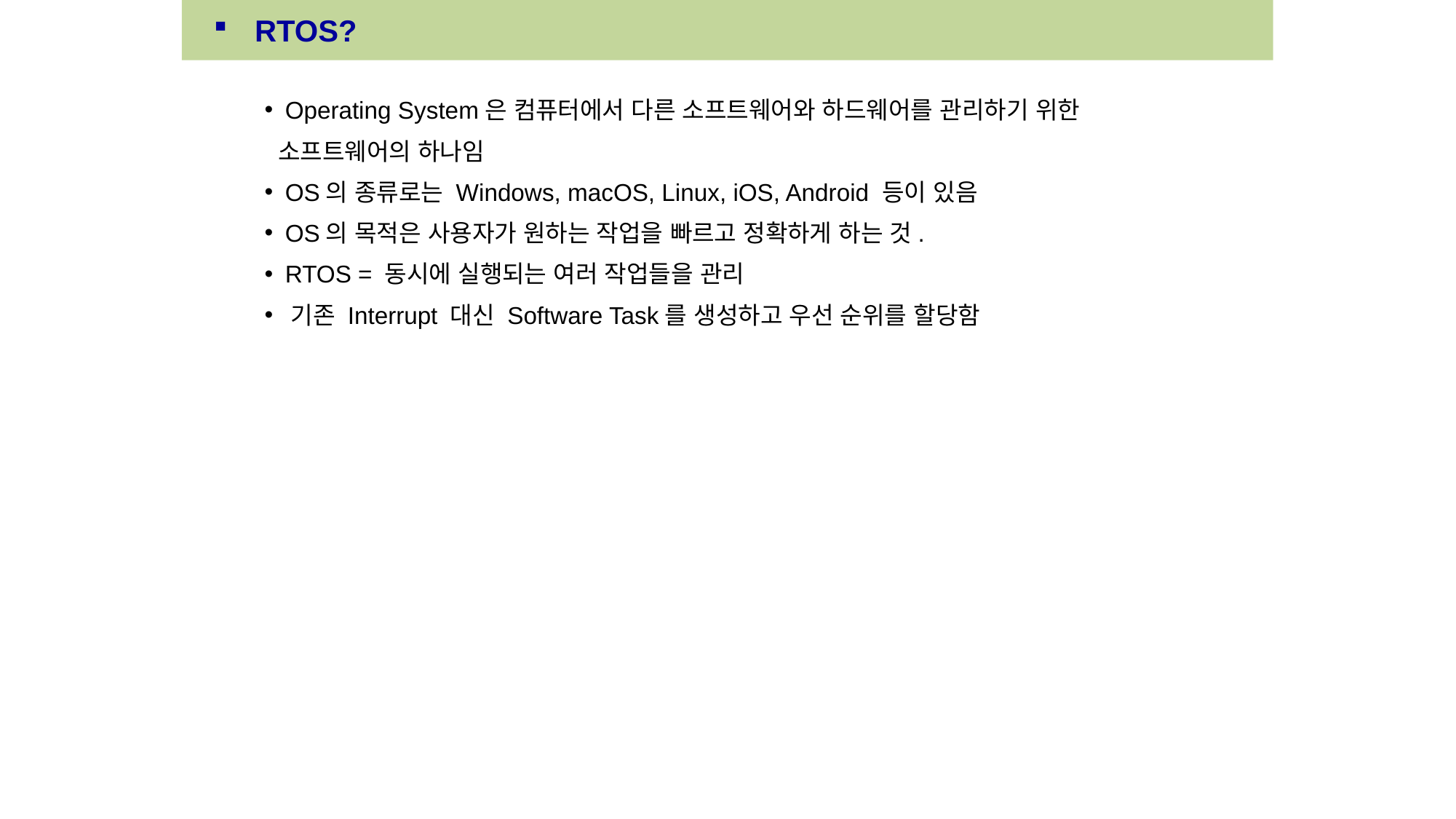

RTOS?

 Operating System은 컴퓨터에서 다른 소프트웨어와 하드웨어를 관리하기 위한
소프트웨어의 하나임
 OS의 종류로는 Windows, macOS, Linux, iOS, Android 등이 있음
 OS의 목적은 사용자가 원하는 작업을 빠르고 정확하게 하는 것.
 RTOS = 동시에 실행되는 여러 작업들을 관리
 기존 Interrupt 대신 Software Task를 생성하고 우선 순위를 할당함